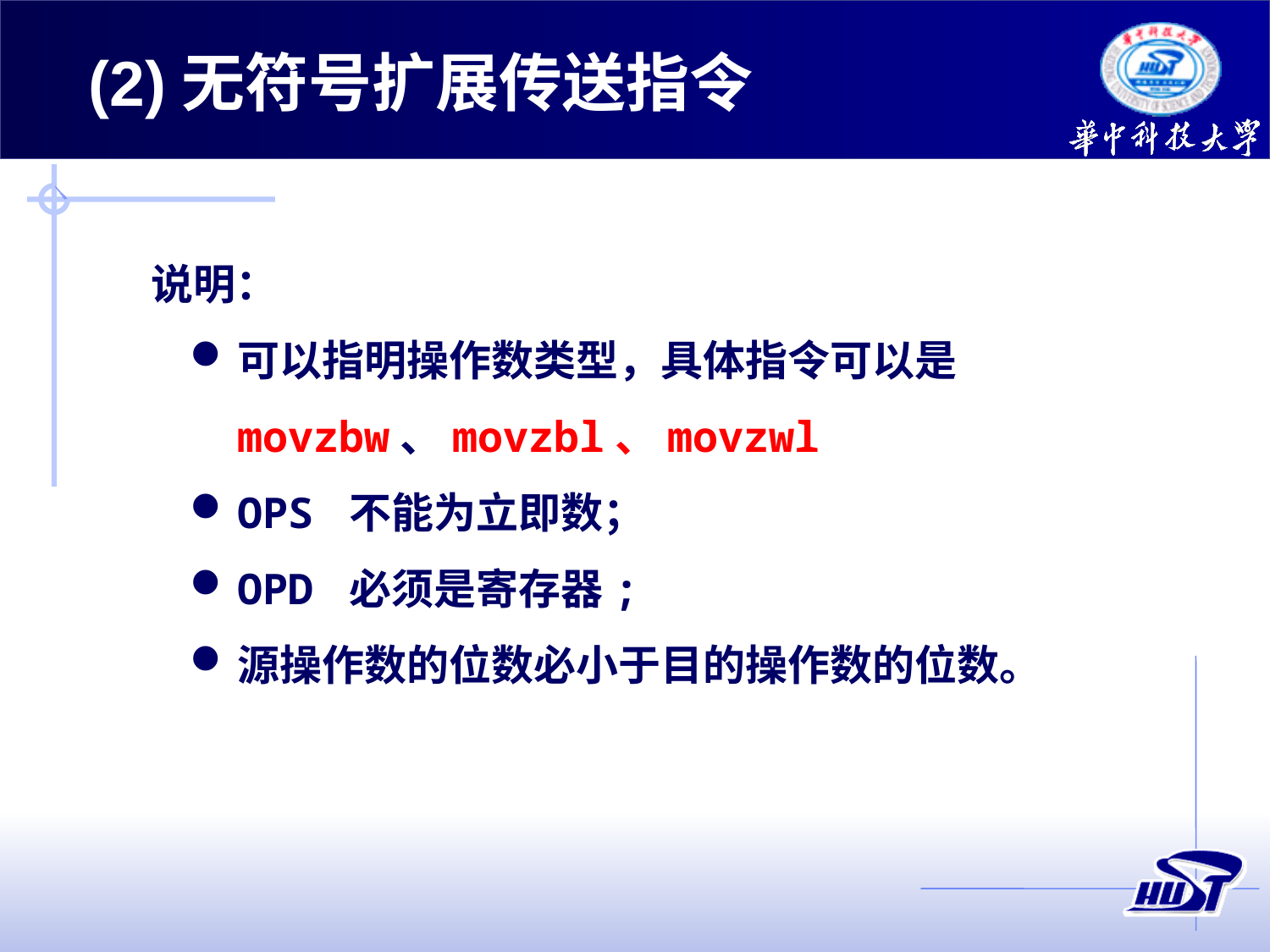

(2)无符号扩展传送指令
说明：
可以指明操作数类型，具体指令可以是movzbw、movzbl、movzwl
OPS 不能为立即数；
OPD 必须是寄存器;
源操作数的位数必小于目的操作数的位数。